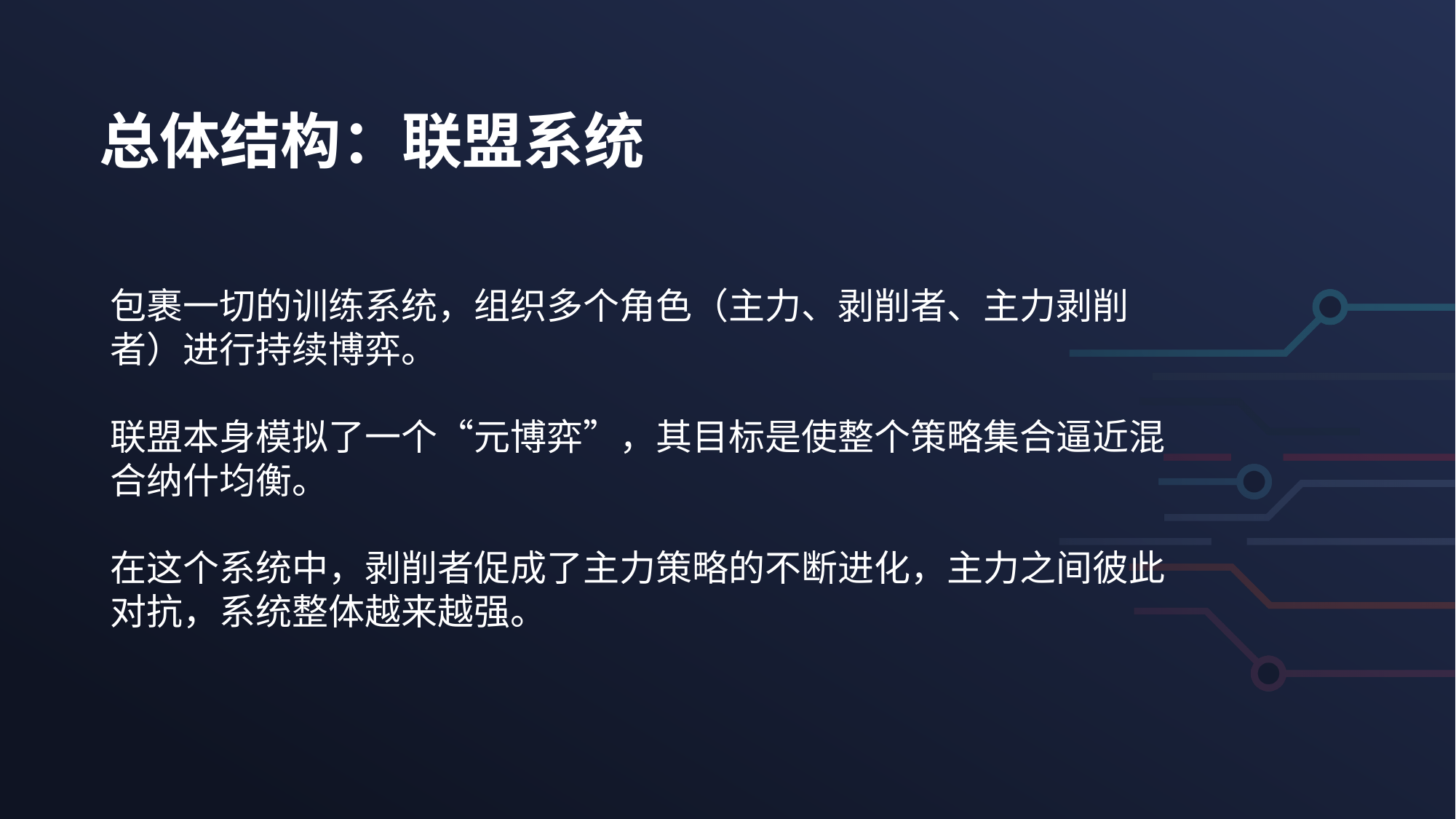

# 总体结构：联盟系统
包裹一切的训练系统，组织多个角色（主力、剥削者、主力剥削者）进行持续博弈。

联盟本身模拟了一个“元博弈”，其目标是使整个策略集合逼近混合纳什均衡。

在这个系统中，剥削者促成了主力策略的不断进化，主力之间彼此对抗，系统整体越来越强。